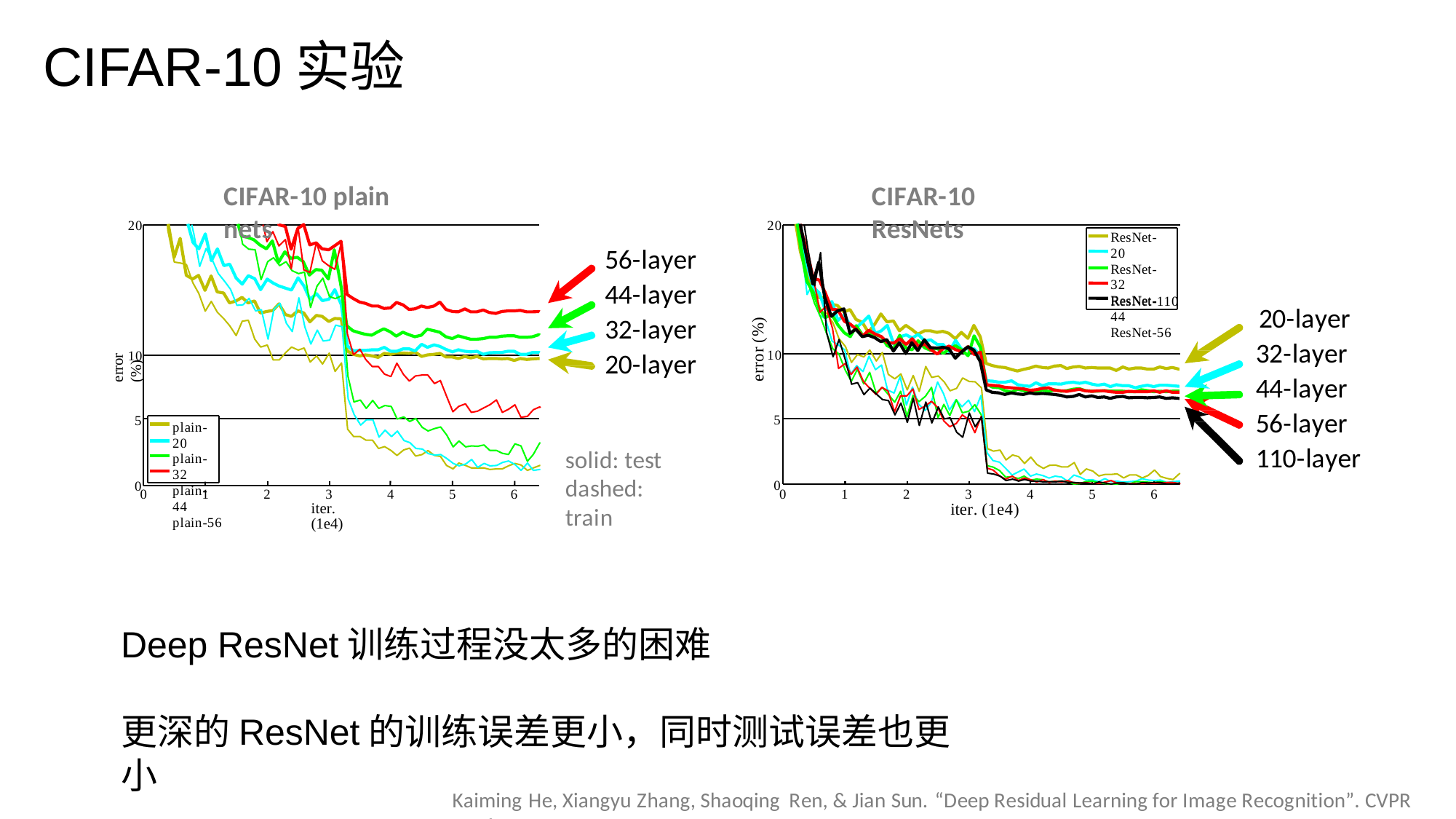

CIFAR-10实验
CIFAR-10 plain nets
CIFAR-10 ResNets
20
20

ResNet-20 ResNet-32 ResNet-44 ResNet-56

56-layer 44-layer 32-layer 20-layer

ResNet-110

20-layer 32-layer 44-layer 56-layer 110-layer

error (%)

error (%)

10
10

5
5

plain-20 plain-32 plain-44 plain-56

solid: test dashed: train

0
0

0
1
2
3
iter. (1e4)
4
5
6

0
1
2
3
iter. (1e4)
4
5
6
Deep ResNet训练过程没太多的困难

更深的ResNet的训练误差更小，同时测试误差也更小
Kaiming He, Xiangyu Zhang, Shaoqing  Ren, & Jian Sun. “Deep Residual Learning for Image Recognition”. CVPR 2016.